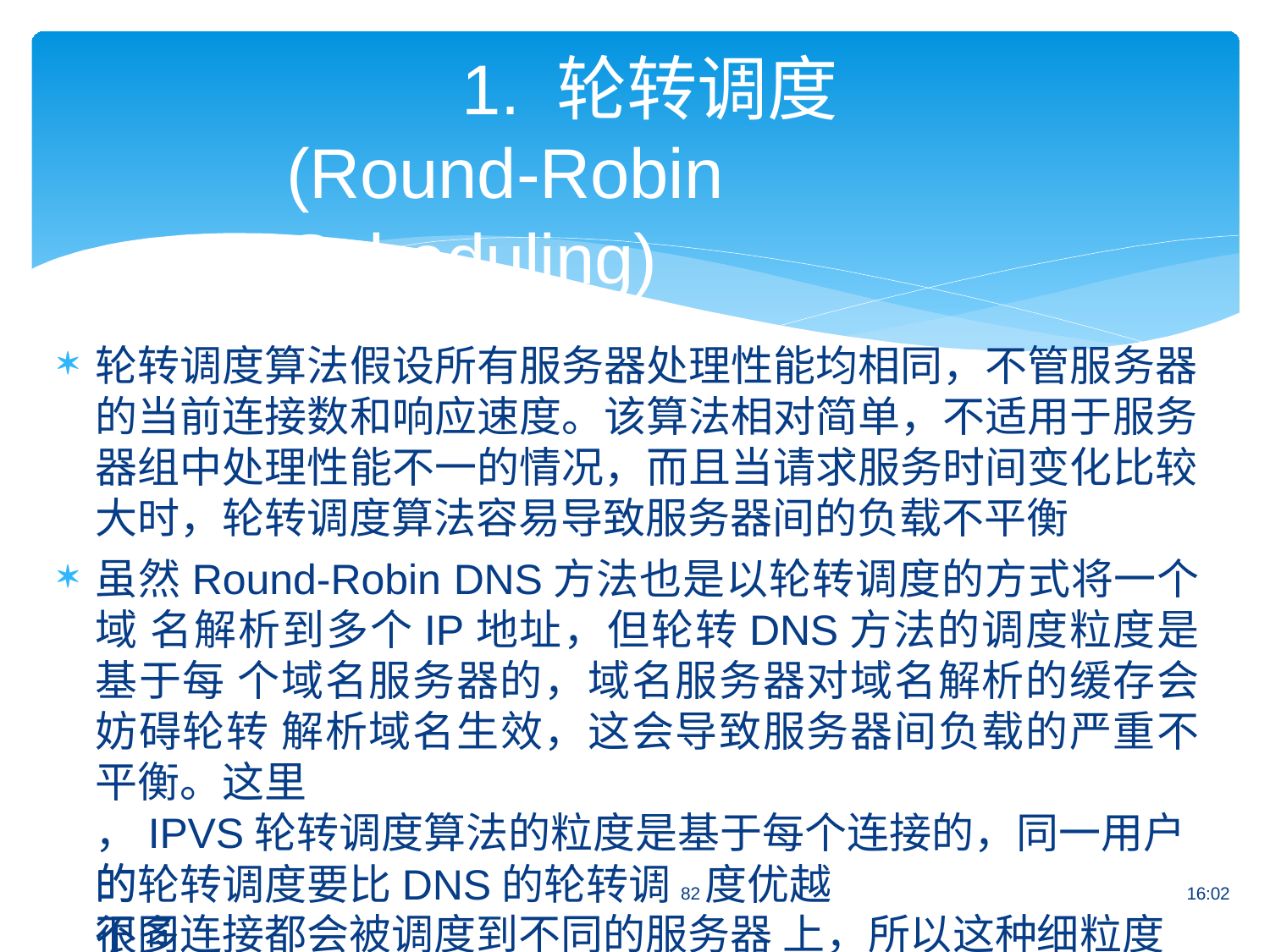

# 1. 轮转调度
(Round-Robin Scheduling)

轮转调度算法假设所有服务器处理性能均相同，不管服务器 的当前连接数和响应速度。该算法相对简单，不适用于服务 器组中处理性能不一的情况，而且当请求服务时间变化比较 大时，轮转调度算法容易导致服务器间的负载不平衡
虽然Round-Robin DNS方法也是以轮转调度的方式将一个域 名解析到多个IP地址，但轮转DNS方法的调度粒度是基于每 个域名服务器的，域名服务器对域名解析的缓存会妨碍轮转 解析域名生效，这会导致服务器间负载的严重不平衡。这里
，IPVS轮转调度算法的粒度是基于每个连接的，同一用户的
不同连接都会被调度到不同的服务器上，所以这种细粒度
的轮转调度要比DNS的轮转调82度优越很多
16:02